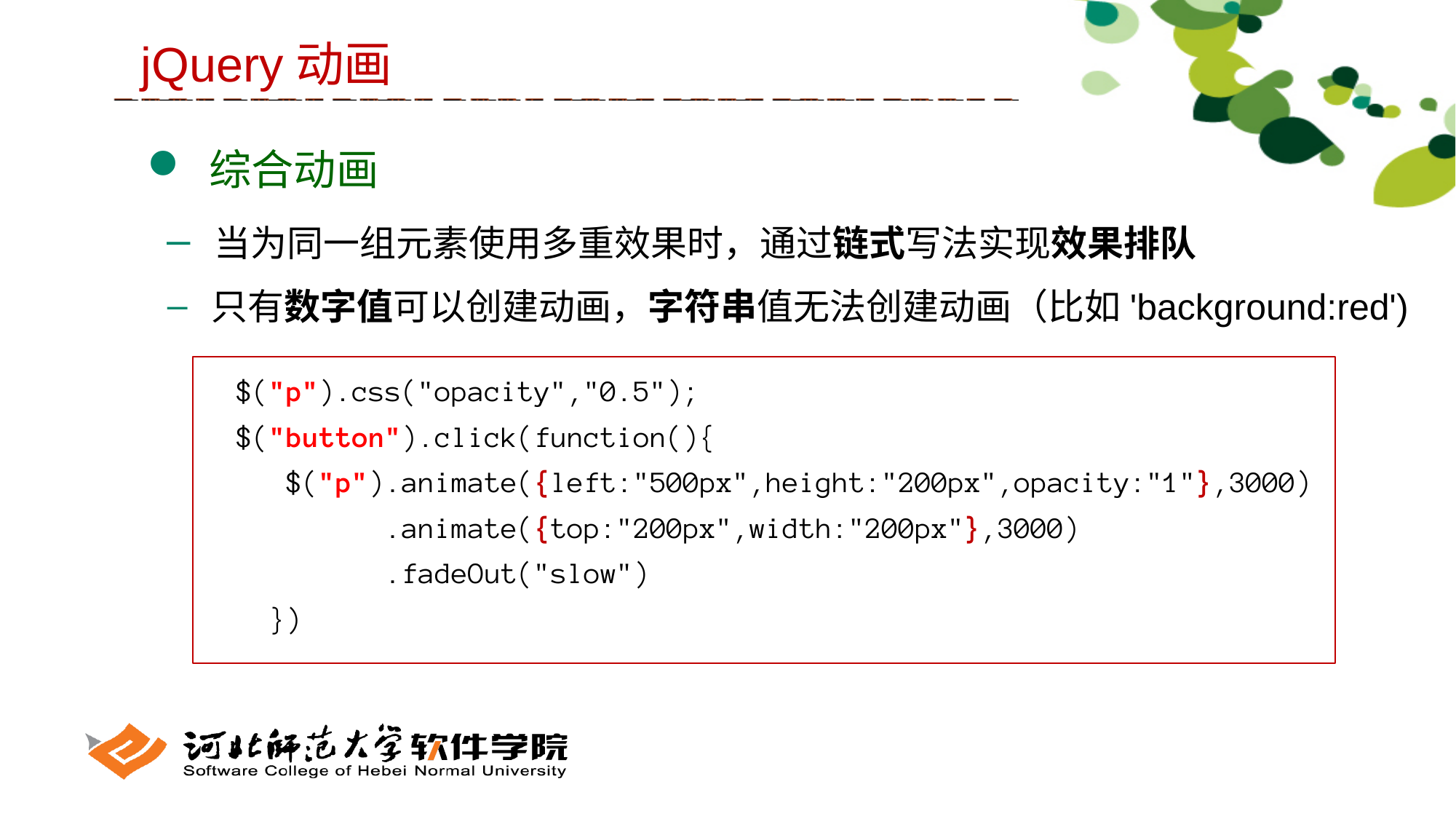

jQuery动画
 综合动画
 当为同一组元素使用多重效果时，通过链式写法实现效果排队
 只有数字值可以创建动画，字符串值无法创建动画（比如'background:red')

  $("p").css("opacity","0.5");
  $("button").click(function(){
     $("p").animate({left:"500px",height:"200px",opacity:"1"},3000)
           .animate({top:"200px",width:"200px"},3000)
           .fadeOut("slow")
    })